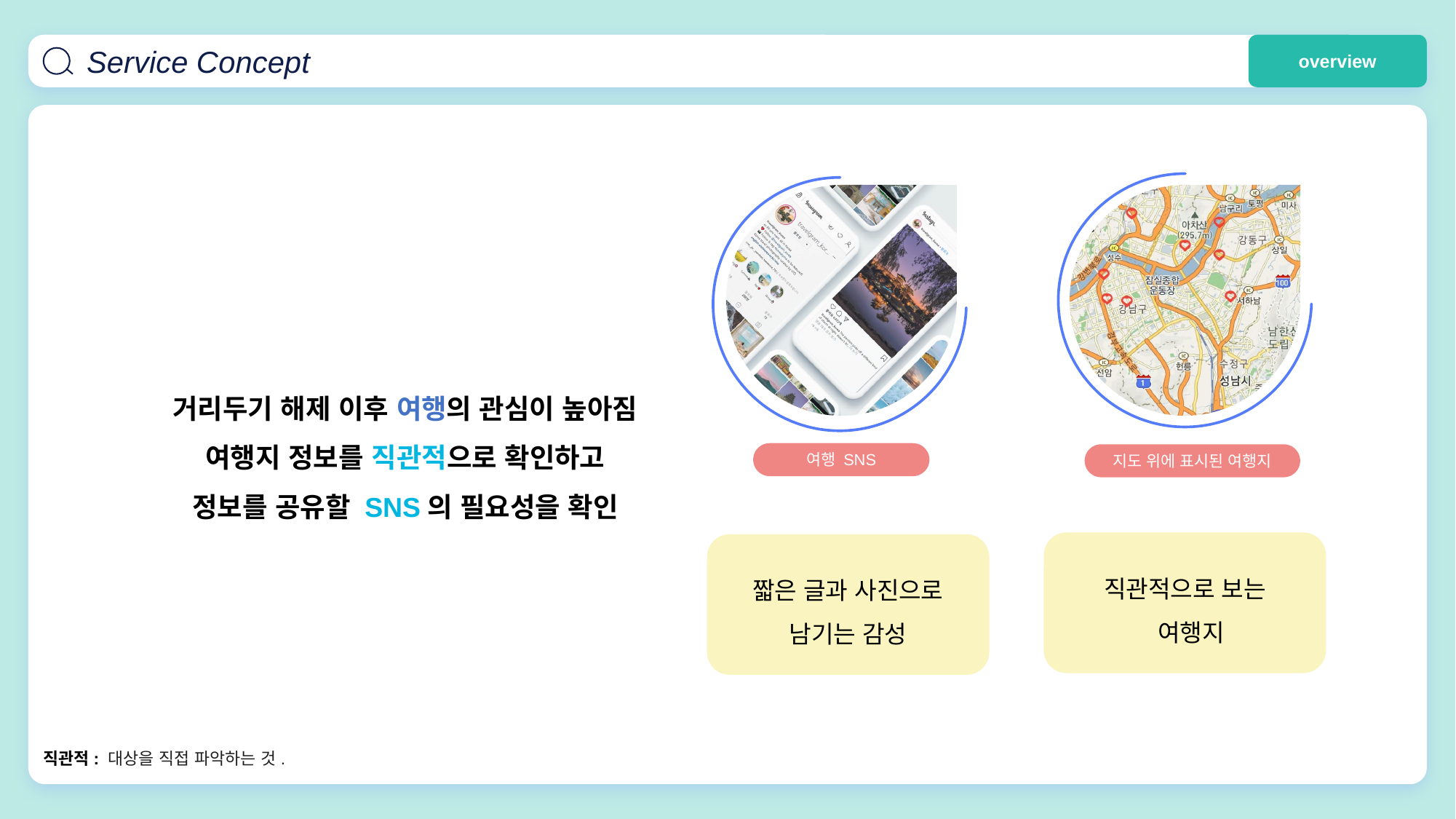

Service Concept
overview

거리두기 해제 이후 여행의 관심이 높아짐
여행지 정보를 직관적으로 확인하고
정보를 공유할 SNS의 필요성을 확인
여행 SNS
지도 위에 표시된 여행지
직관적으로 보는
 여행지
짧은 글과 사진으로
남기는 감성
직관적: 대상을 직접 파악하는 것.